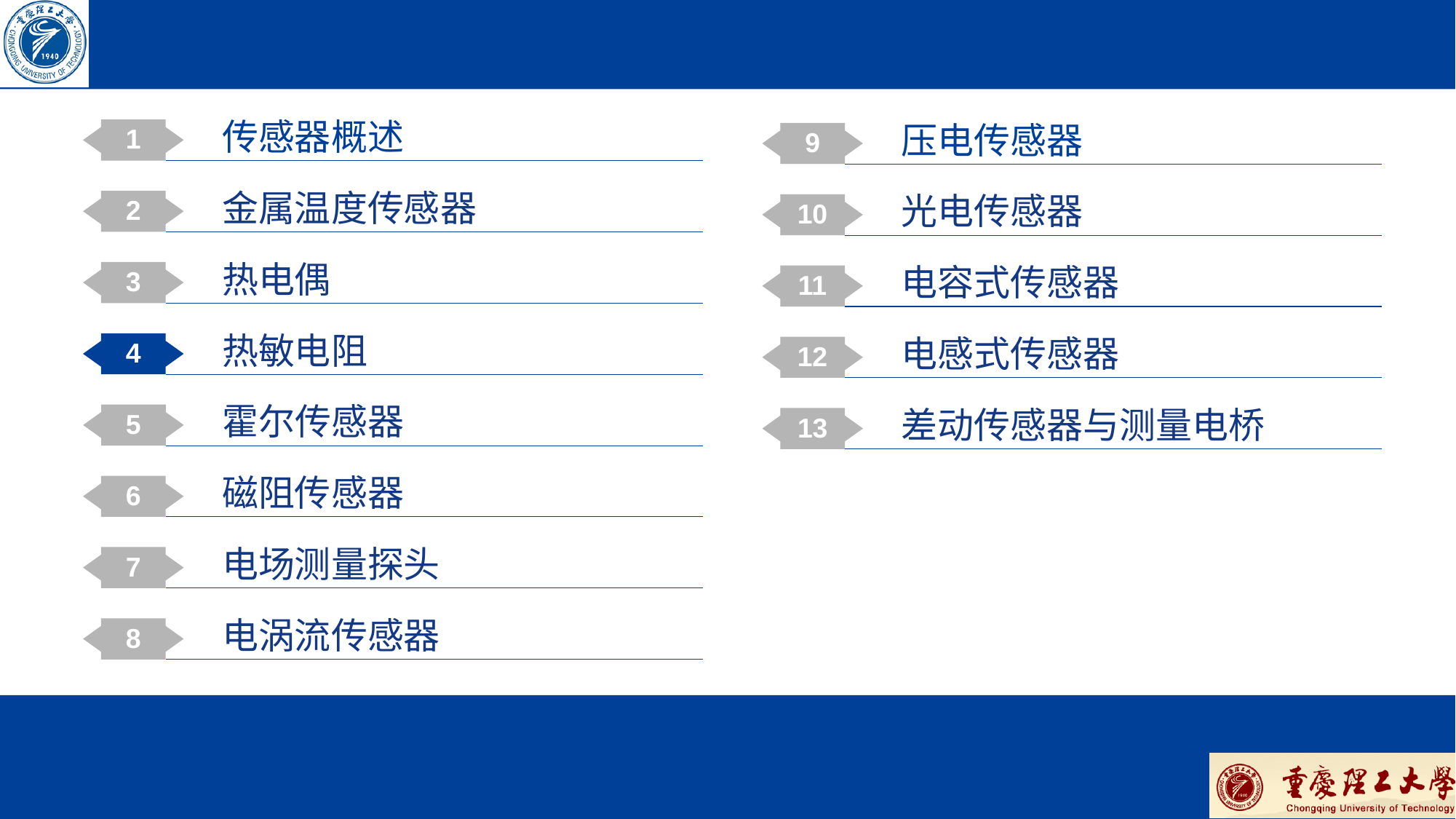

传感器概述
1

压电传感器
9

金属温度传感器
2

光电传感器
10

热电偶
3

电容式传感器
11

热敏电阻
4

电感式传感器
12

霍尔传感器
5

差动传感器与测量电桥
13

磁阻传感器
6

电场测量探头
7

电涡流传感器
8